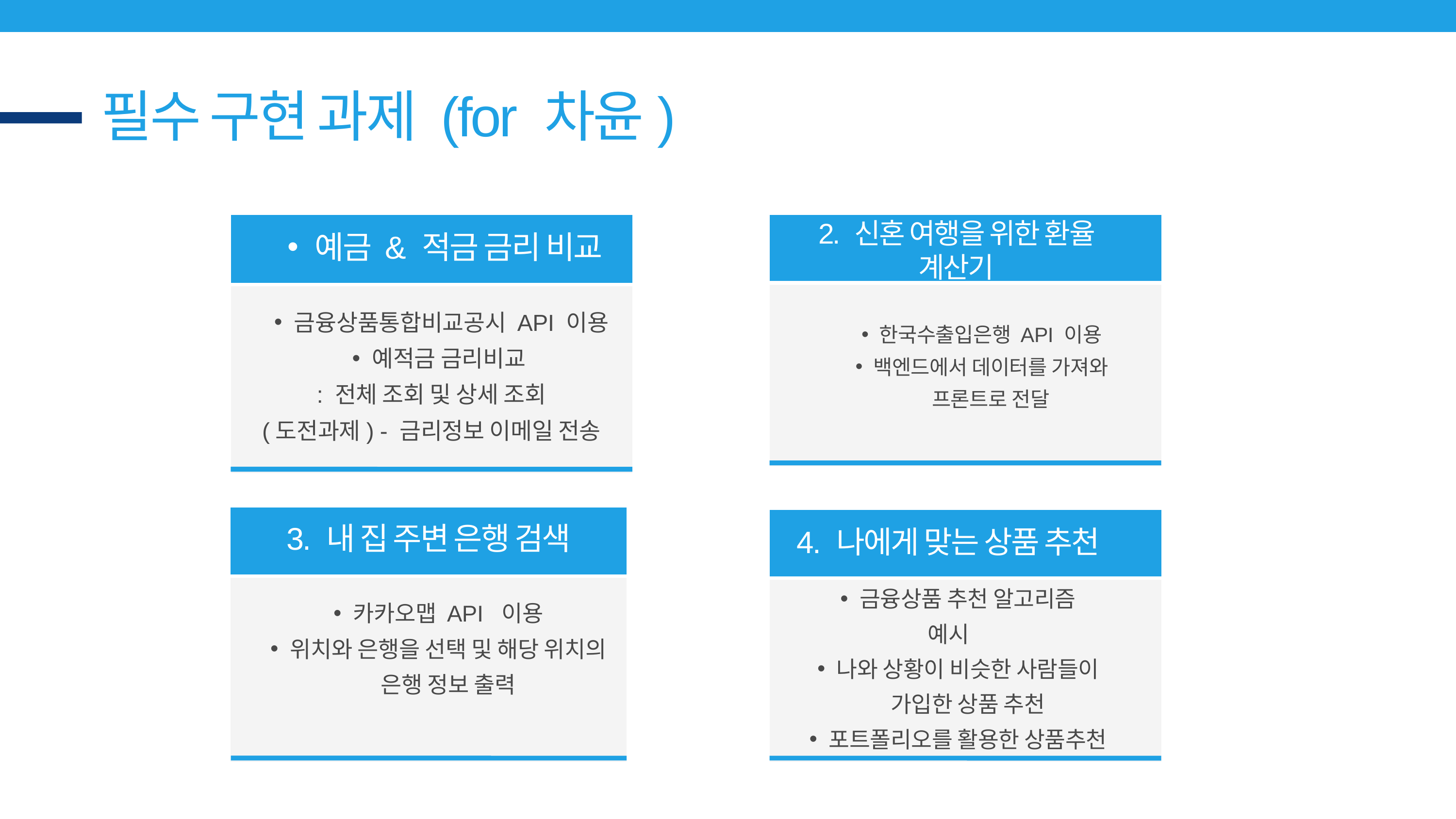

필수 구현 과제 (for 차윤)

2. 신혼 여행을 위한 환율 계산기
예금 & 적금 금리 비교
금융상품통합비교공시 API 이용
예적금 금리비교
: 전체 조회 및 상세 조회
(도전과제) - 금리정보 이메일 전송
한국수출입은행 API 이용
백엔드에서 데이터를 가져와 프론트로 전달

3. 내 집 주변 은행 검색
4. 나에게 맞는 상품 추천
금융상품 추천 알고리즘
예시
나와 상황이 비슷한 사람들이 가입한 상품 추천
포트폴리오를 활용한 상품추천
카카오맵 API  이용
위치와 은행을 선택 및 해당 위치의 은행 정보 출력